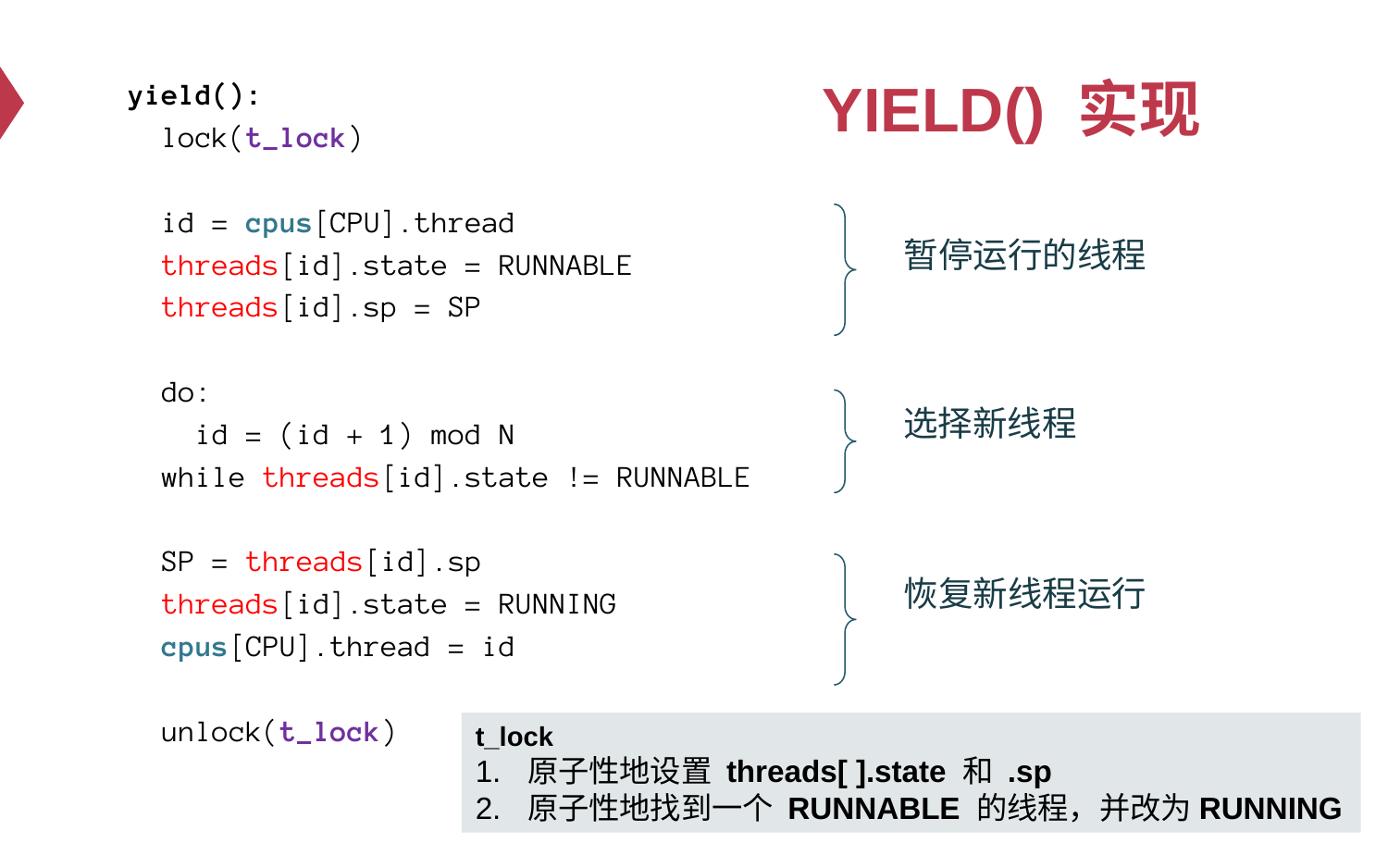

# YIELD() 实现
yield():
  lock(t_lock)

  id = cpus[CPU].thread
  threads[id].state = RUNNABLE
  threads[id].sp = SP

  do:
    id = (id + 1) mod N
  while threads[id].state != RUNNABLE

  SP = threads[id].sp
  threads[id].state = RUNNING
  cpus[CPU].thread = id

  unlock(t_lock)

暂停运行的线程

选择新线程

恢复新线程运行
t_lock
原子性地设置 threads[ ].state 和 .sp
原子性地找到一个 RUNNABLE 的线程，并改为RUNNING